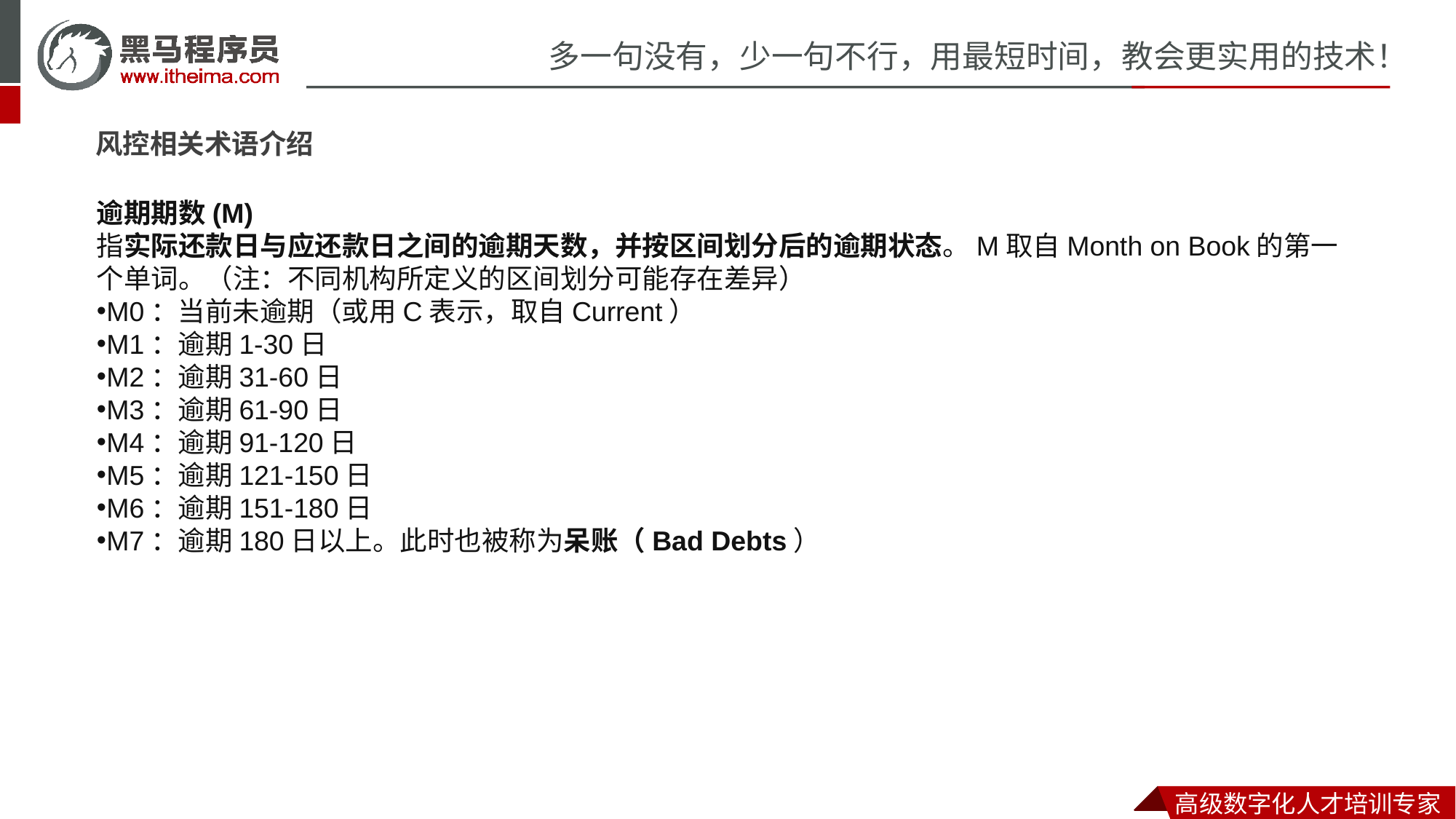

风控相关术语介绍
逾期期数(M)
指实际还款日与应还款日之间的逾期天数，并按区间划分后的逾期状态。M取自Month on Book的第一个单词。（注：不同机构所定义的区间划分可能存在差异）
M0：当前未逾期（或用C表示，取自Current）
M1：逾期1-30日
M2：逾期31-60日
M3：逾期61-90日
M4：逾期91-120日
M5：逾期121-150日
M6：逾期151-180日
M7：逾期180日以上。此时也被称为呆账（Bad Debts）